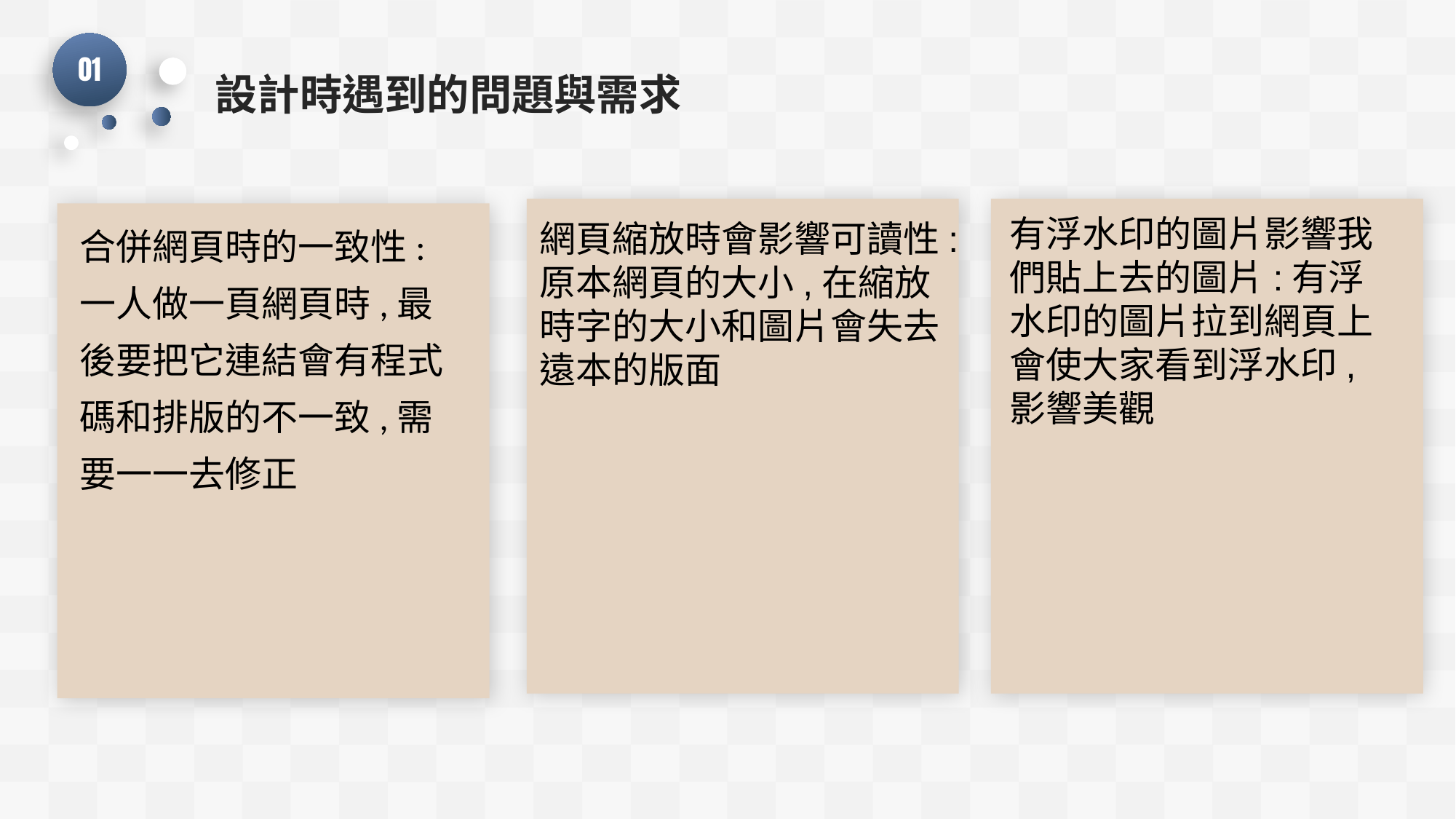

01

設計時遇到的問題與需求

合併網頁時的一致性:一人做一頁網頁時,最後要把它連結會有程式碼和排版的不一致,需要一一去修正
有浮水印的圖片影響我們貼上去的圖片:有浮水印的圖片拉到網頁上會使大家看到浮水印,影響美觀
網頁縮放時會影響可讀性:原本網頁的大小,在縮放時字的大小和圖片會失去遠本的版面